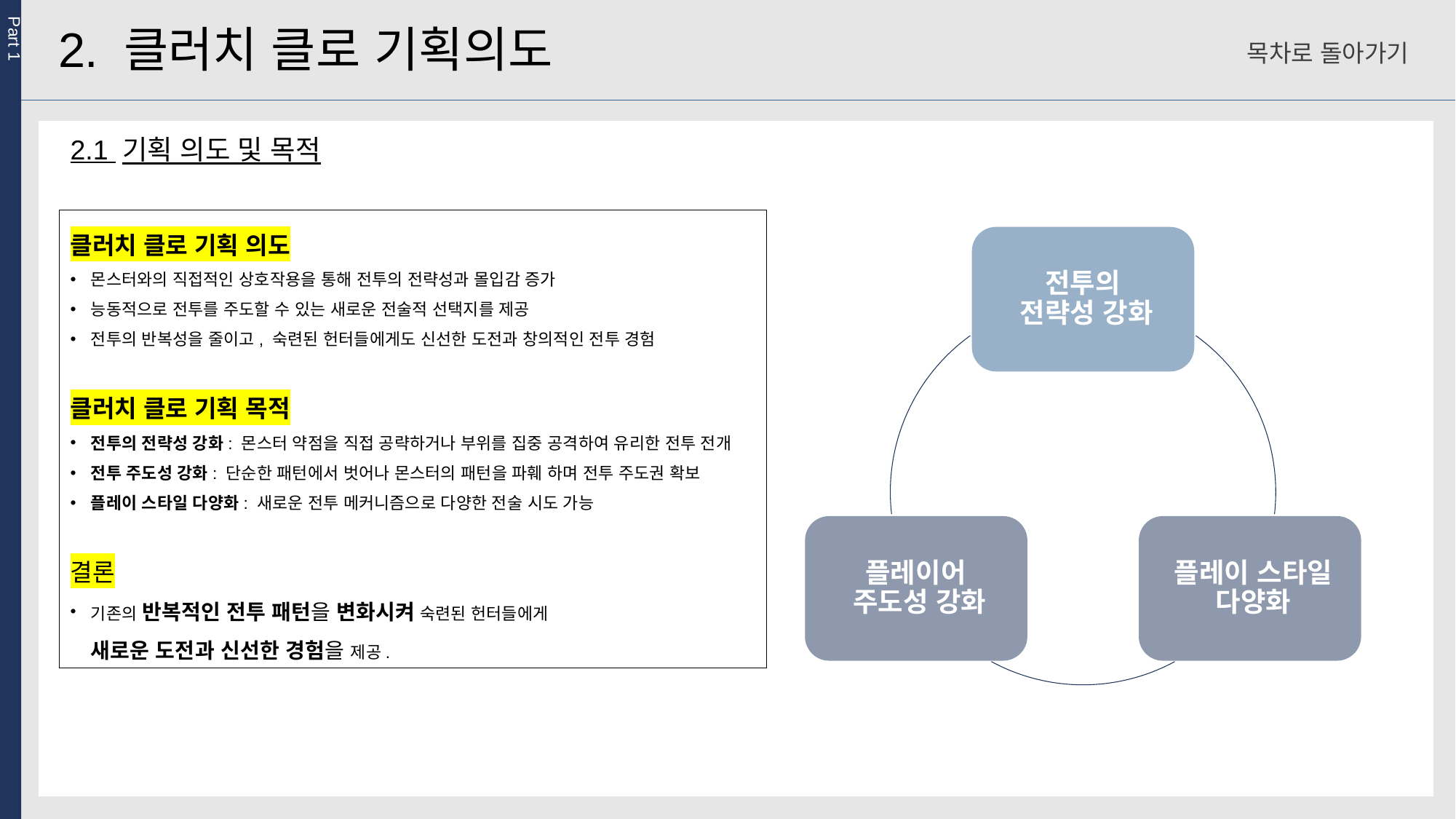

Part 1
2. 클러치 클로 기획의도
목차로 돌아가기

2.1 기획 의도 및 목적
클러치 클로 기획 의도
몬스터와의 직접적인 상호작용을 통해 전투의 전략성과 몰입감 증가
능동적으로 전투를 주도할 수 있는 새로운 전술적 선택지를 제공
전투의 반복성을 줄이고, 숙련된 헌터들에게도 신선한 도전과 창의적인 전투 경험

클러치 클로 기획 목적
전투의 전략성 강화: 몬스터 약점을 직접 공략하거나 부위를 집중 공격하여 유리한 전투 전개
전투 주도성 강화: 단순한 패턴에서 벗어나 몬스터의 패턴을 파훼 하며 전투 주도권 확보
플레이 스타일 다양화: 새로운 전투 메커니즘으로 다양한 전술 시도 가능

결론
기존의 반복적인 전투 패턴을 변화시켜 숙련된 헌터들에게
새로운 도전과 신선한 경험을 제공.
전투의
전략성 강화
플레이 스타일 다양화
플레이어
주도성 강화